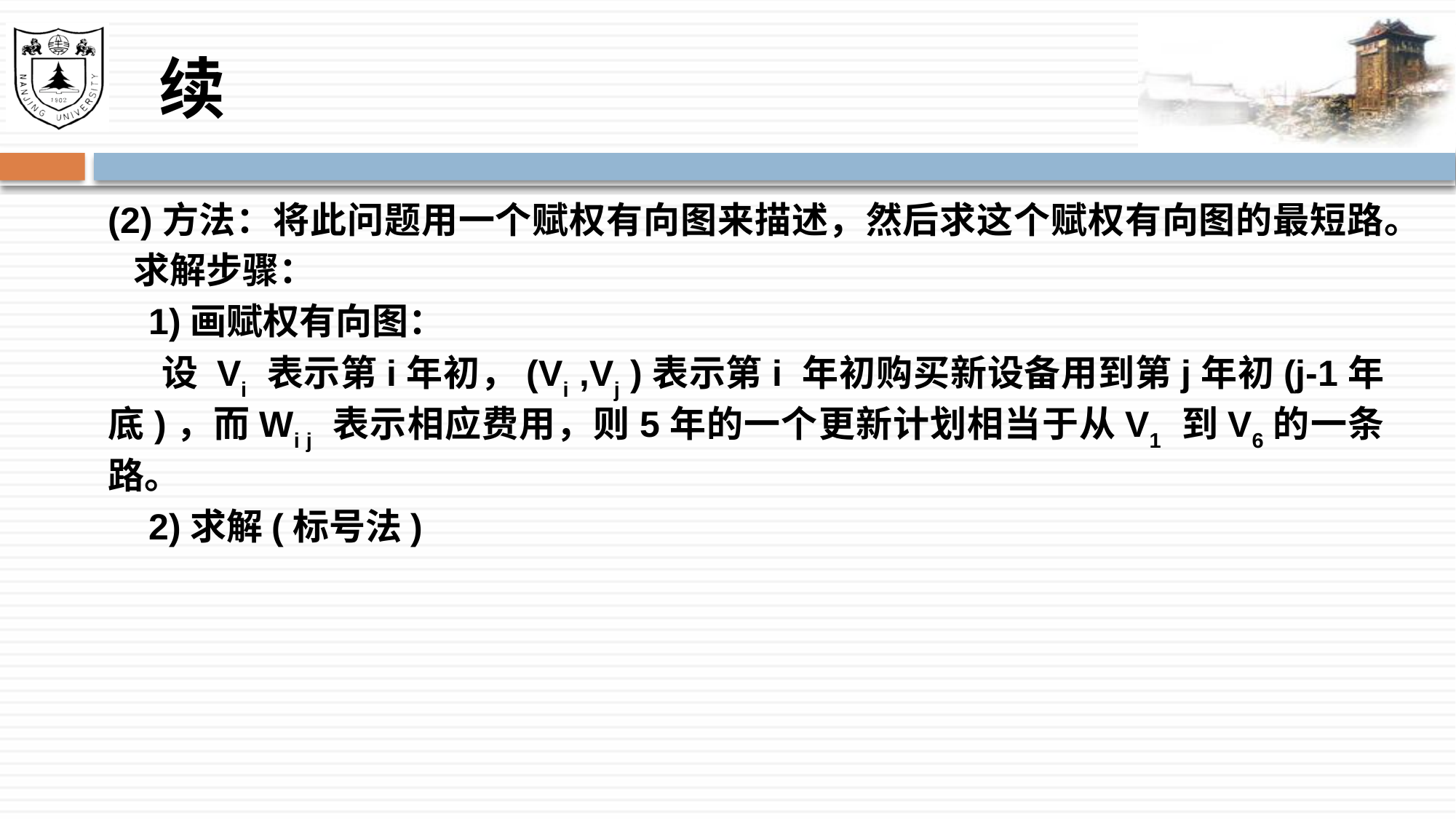

# 续
(2)方法：将此问题用一个赋权有向图来描述，然后求这个赋权有向图的最短路。
  求解步骤：
    1)画赋权有向图：
     设 Vi 表示第i年初，(Vi ,Vj )表示第i 年初购买新设备用到第j年初(j-1年底)，而Wi j 表示相应费用，则5年的一个更新计划相当于从V1 到V6的一条路。
    2)求解(标号法)